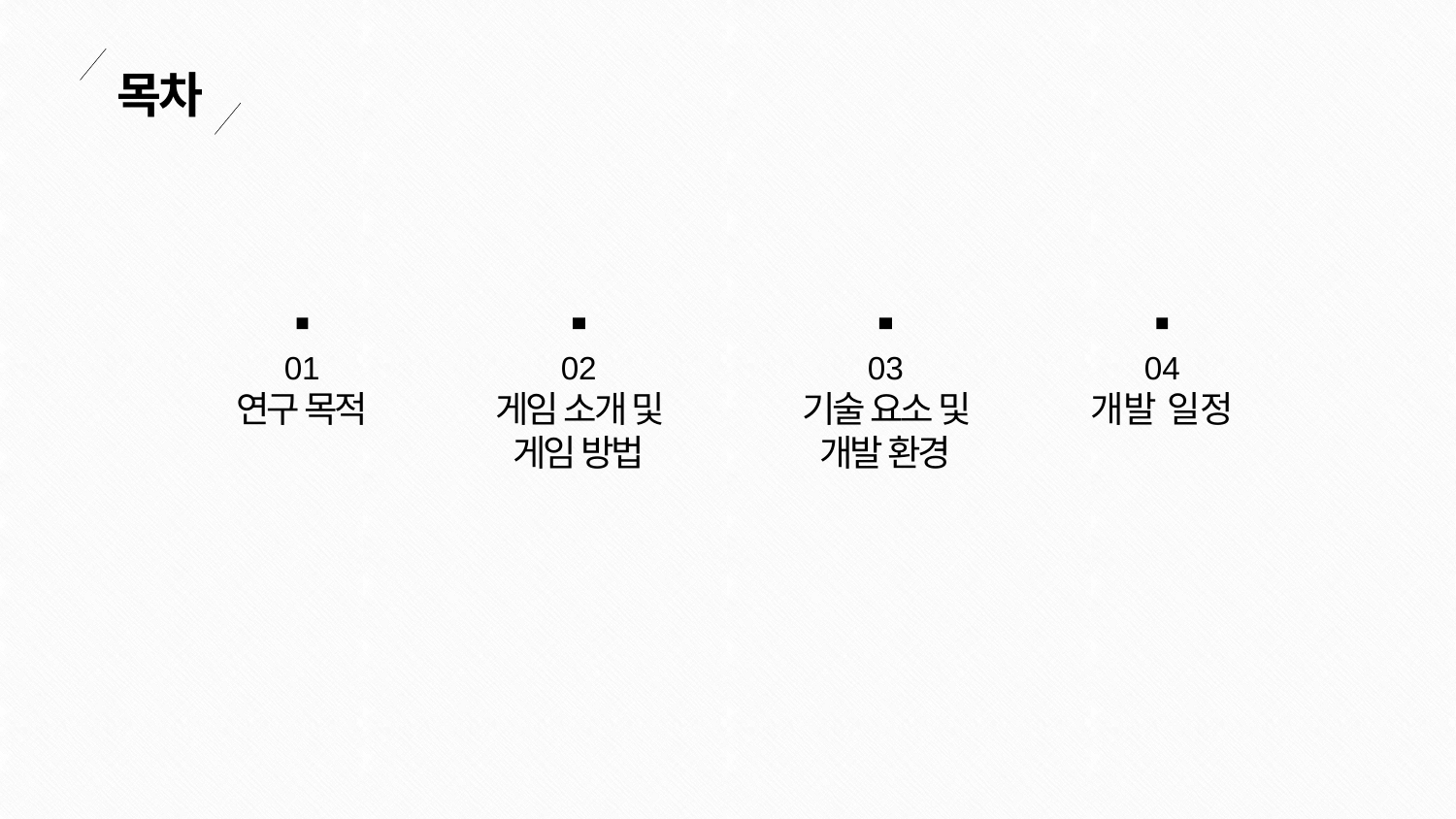

목차

01
연구 목적

02
게임 소개 및 게임 방법

03
기술 요소 및 개발 환경

04
개발 일정